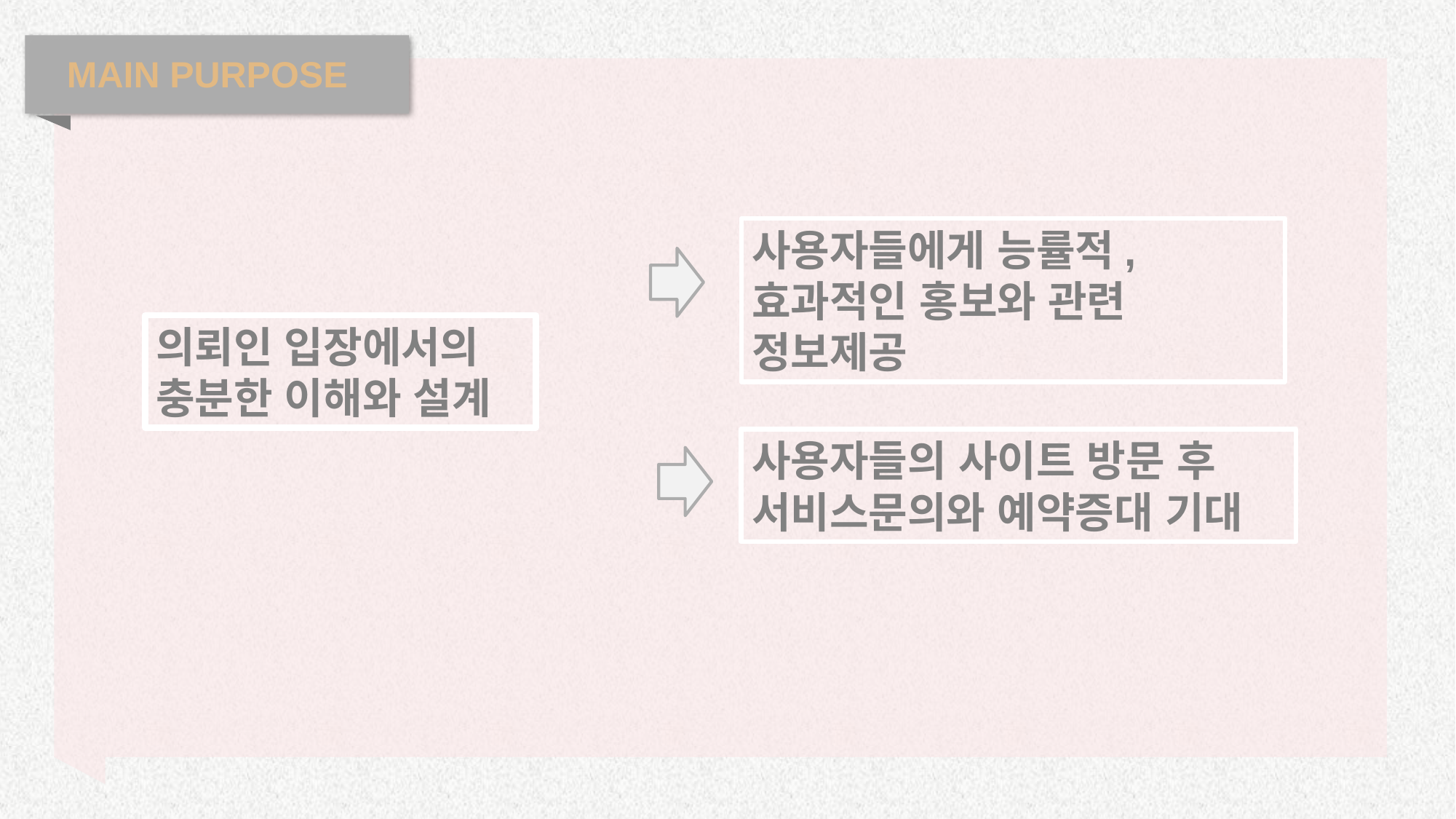

MAIN PURPOSE

사용자들에게 능률적, 효과적인 홍보와 관련 정보제공

의뢰인 입장에서의 충분한 이해와 설계
사용자들의 사이트 방문 후 서비스문의와 예약증대 기대